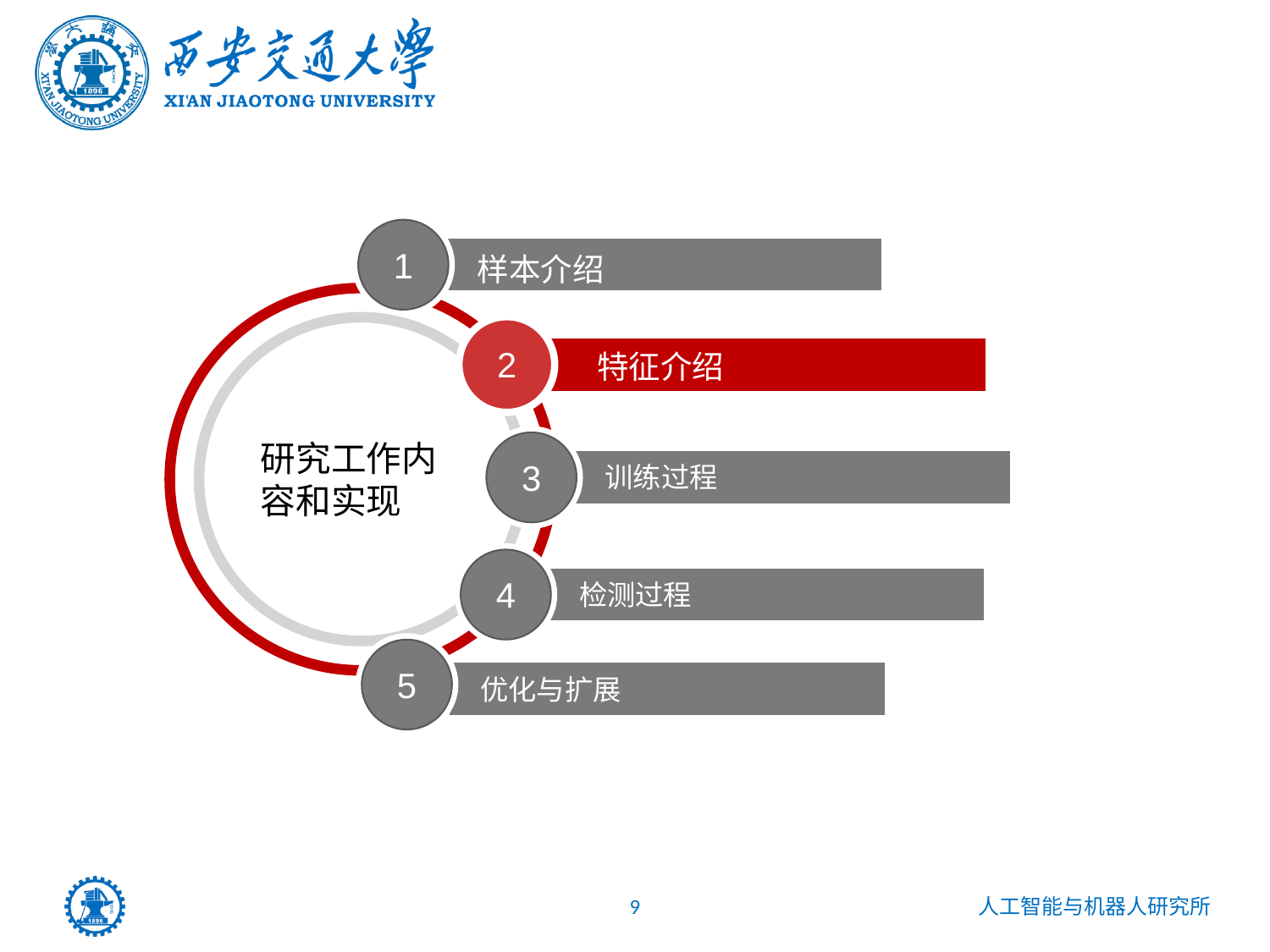

1

样本介绍

研究工作内容和实现

2
特征介绍

3

训练过程

4

检测过程

5

优化与扩展
9